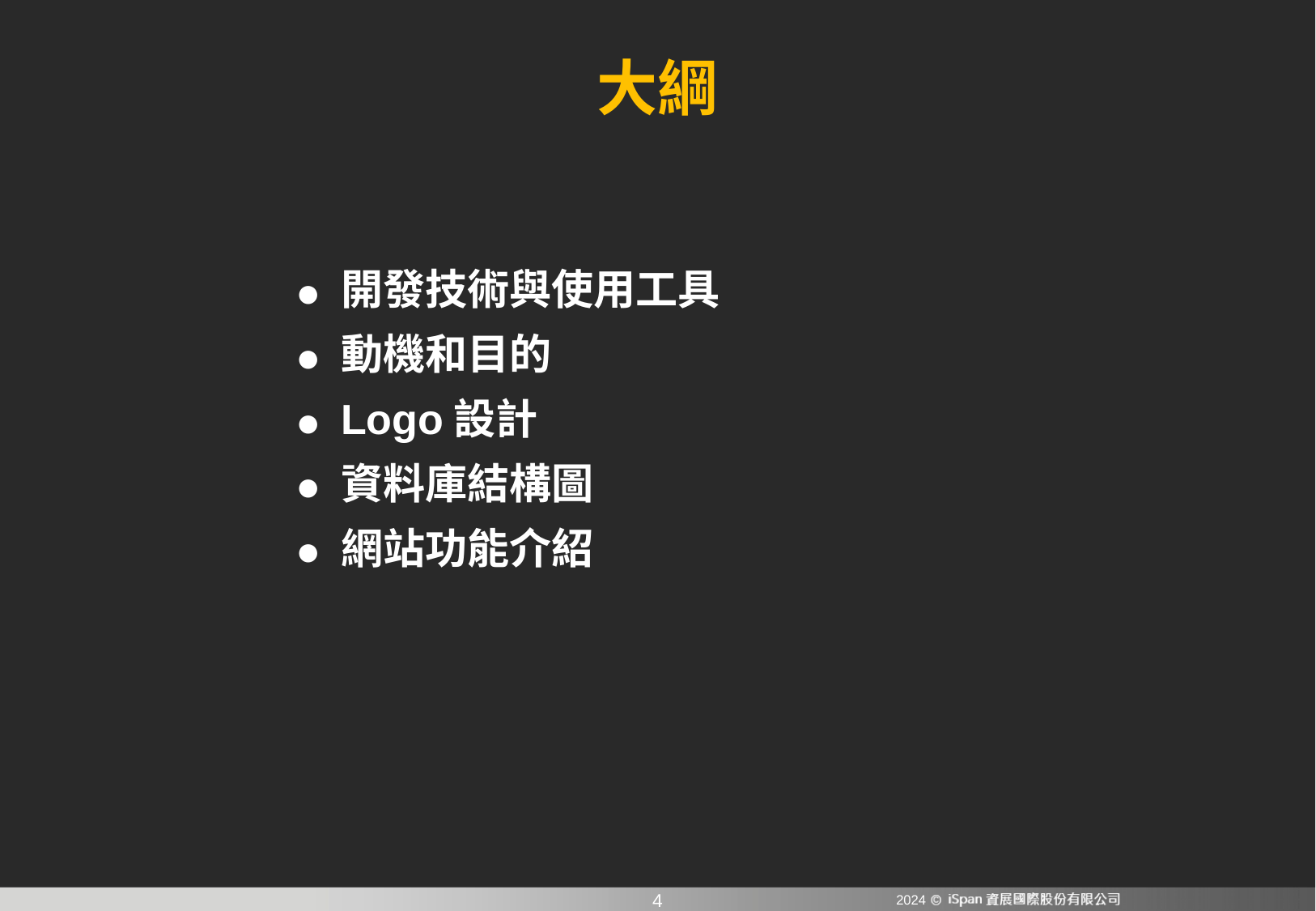

大綱
開發技術與使用工具
動機和目的
Logo設計
資料庫結構圖
網站功能介紹
2024